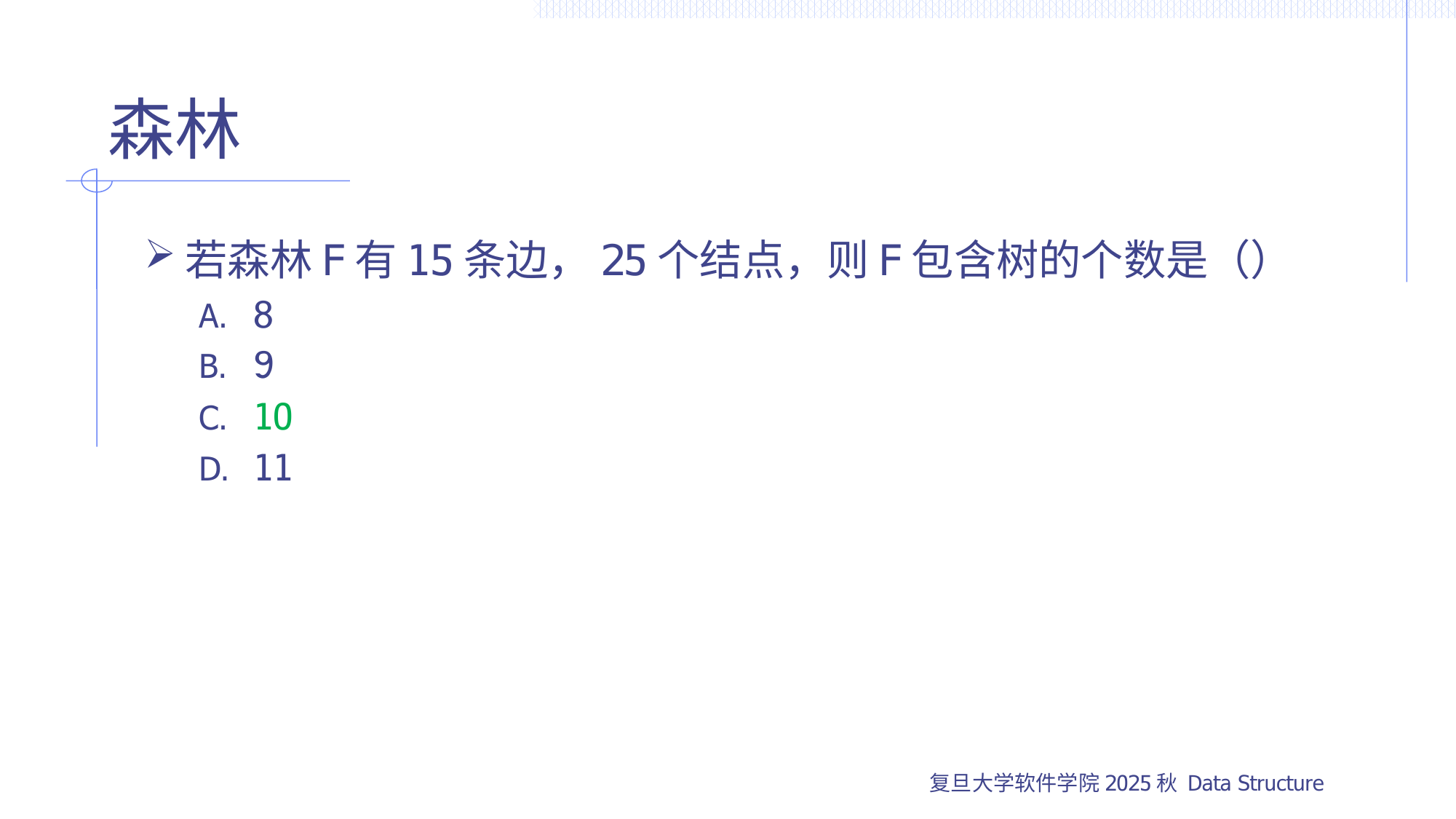

# 森林
若森林F有15条边，25个结点，则F包含树的个数是（）
8
9
10
11